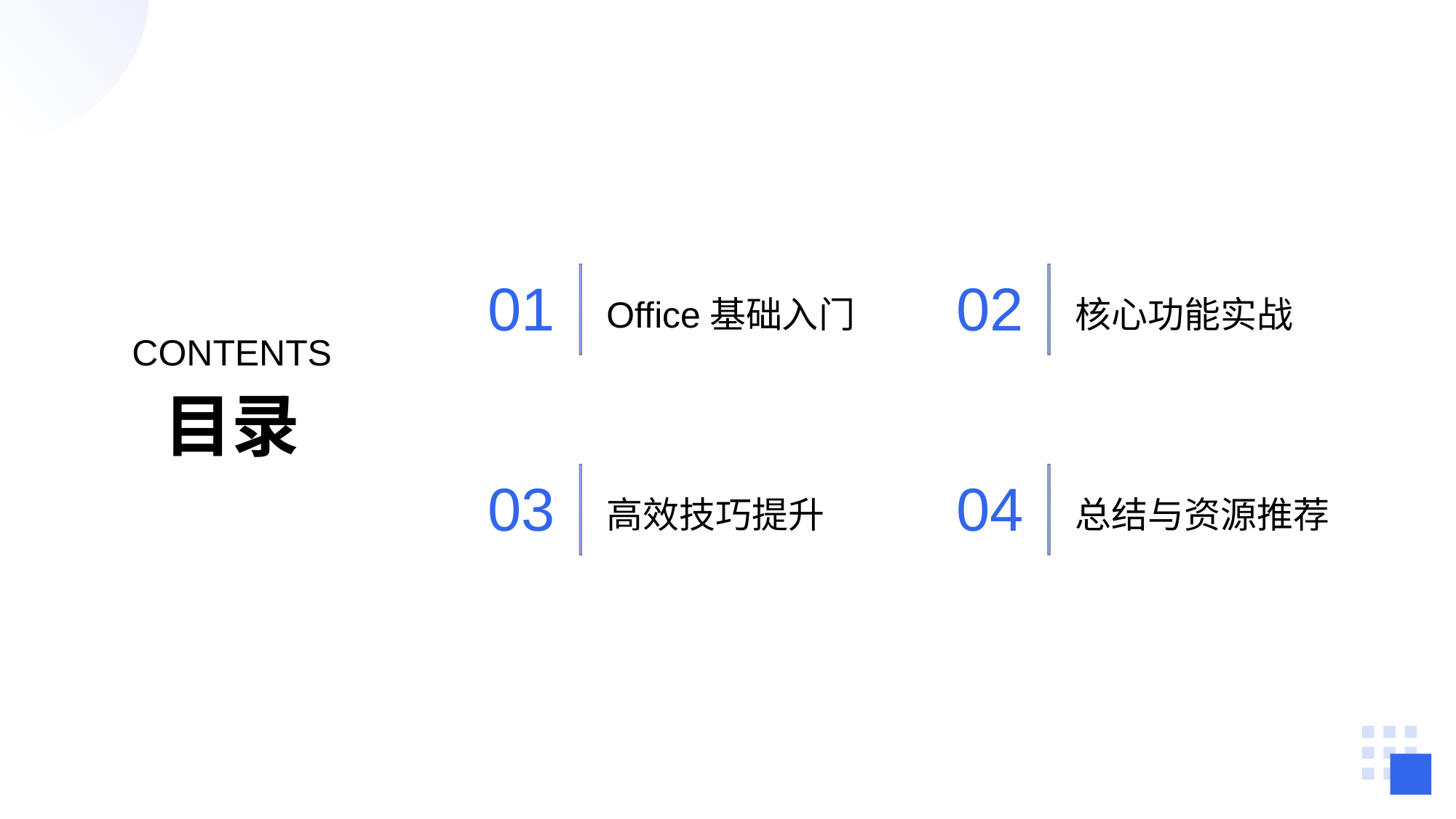

Office基础入门
核心功能实战

01
02
CONTENTS
目录
高效技巧提升
总结与资源推荐

03
04